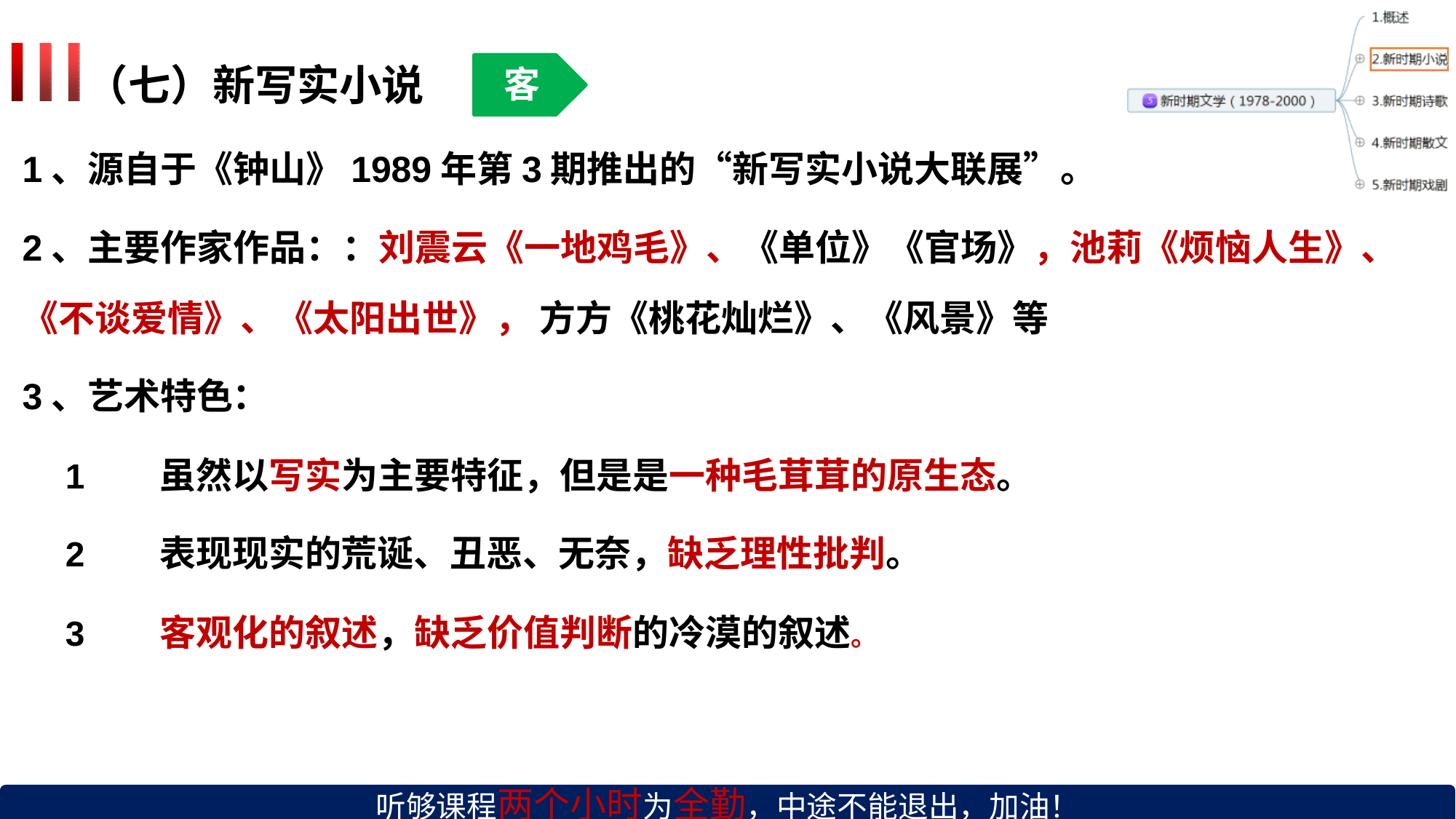

# （七）新写实小说
客
1、源自于《钟山》1989年第3期推出的“新写实小说大联展”。
2、主要作家作品：：刘震云《一地鸡毛》、《单位》《官场》，池莉《烦恼人生》、
《不谈爱情》、《太阳出世》， 方方《桃花灿烂》、《风景》等
3、艺术特色：
虽然以写实为主要特征，但是是一种毛茸茸的原生态。
表现现实的荒诞、丑恶、无奈，缺乏理性批判。
客观化的叙述，缺乏价值判断的冷漠的叙述。

听够课程两个小时为全勤，中途不能退出，加油！